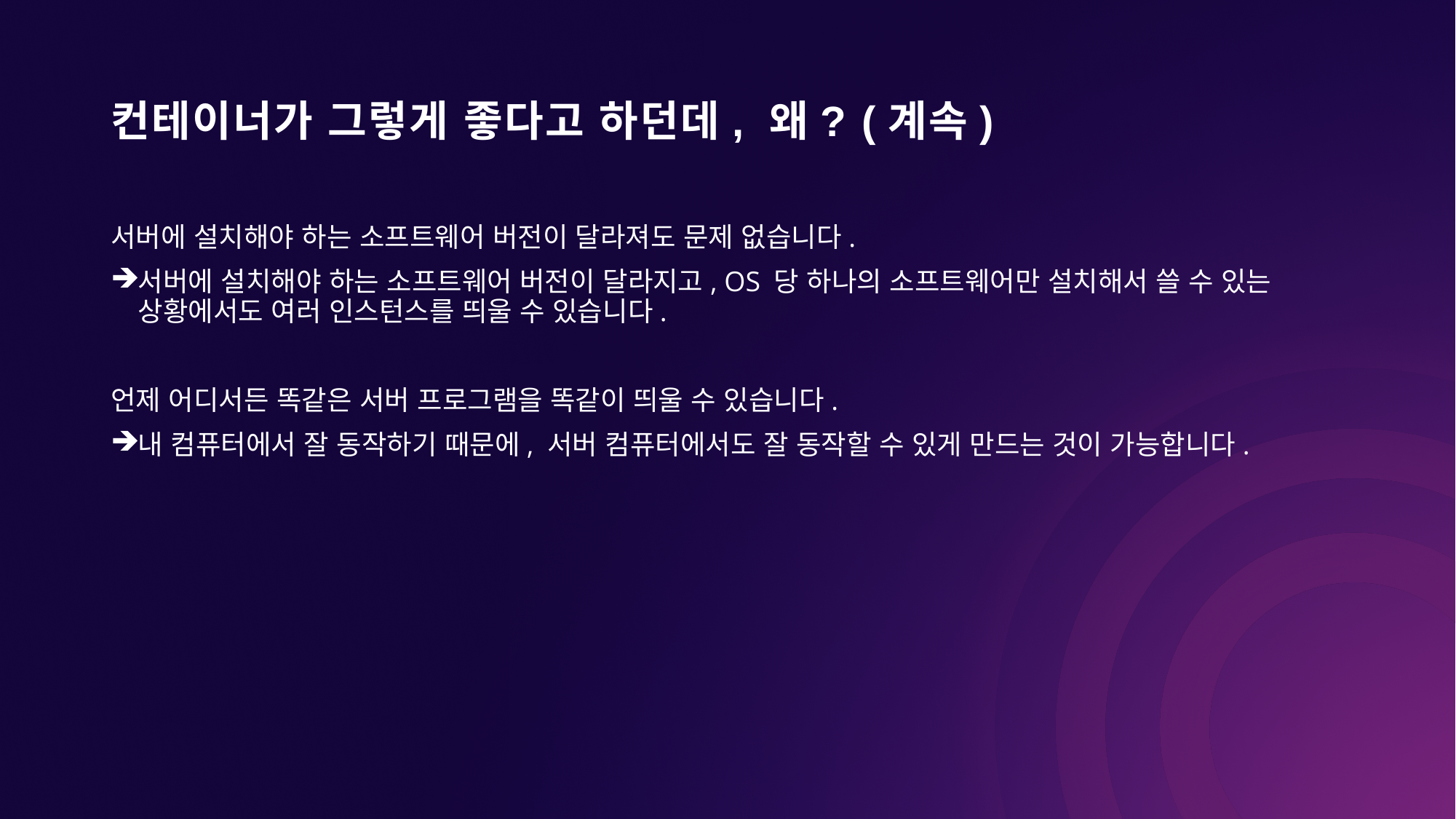

# 컨테이너가 그렇게 좋다고 하던데, 왜? (계속)
서버에 설치해야 하는 소프트웨어 버전이 달라져도 문제 없습니다.
서버에 설치해야 하는 소프트웨어 버전이 달라지고, OS 당 하나의 소프트웨어만 설치해서 쓸 수 있는 상황에서도 여러 인스턴스를 띄울 수 있습니다.

언제 어디서든 똑같은 서버 프로그램을 똑같이 띄울 수 있습니다.
내 컴퓨터에서 잘 동작하기 때문에, 서버 컴퓨터에서도 잘 동작할 수 있게 만드는 것이 가능합니다.